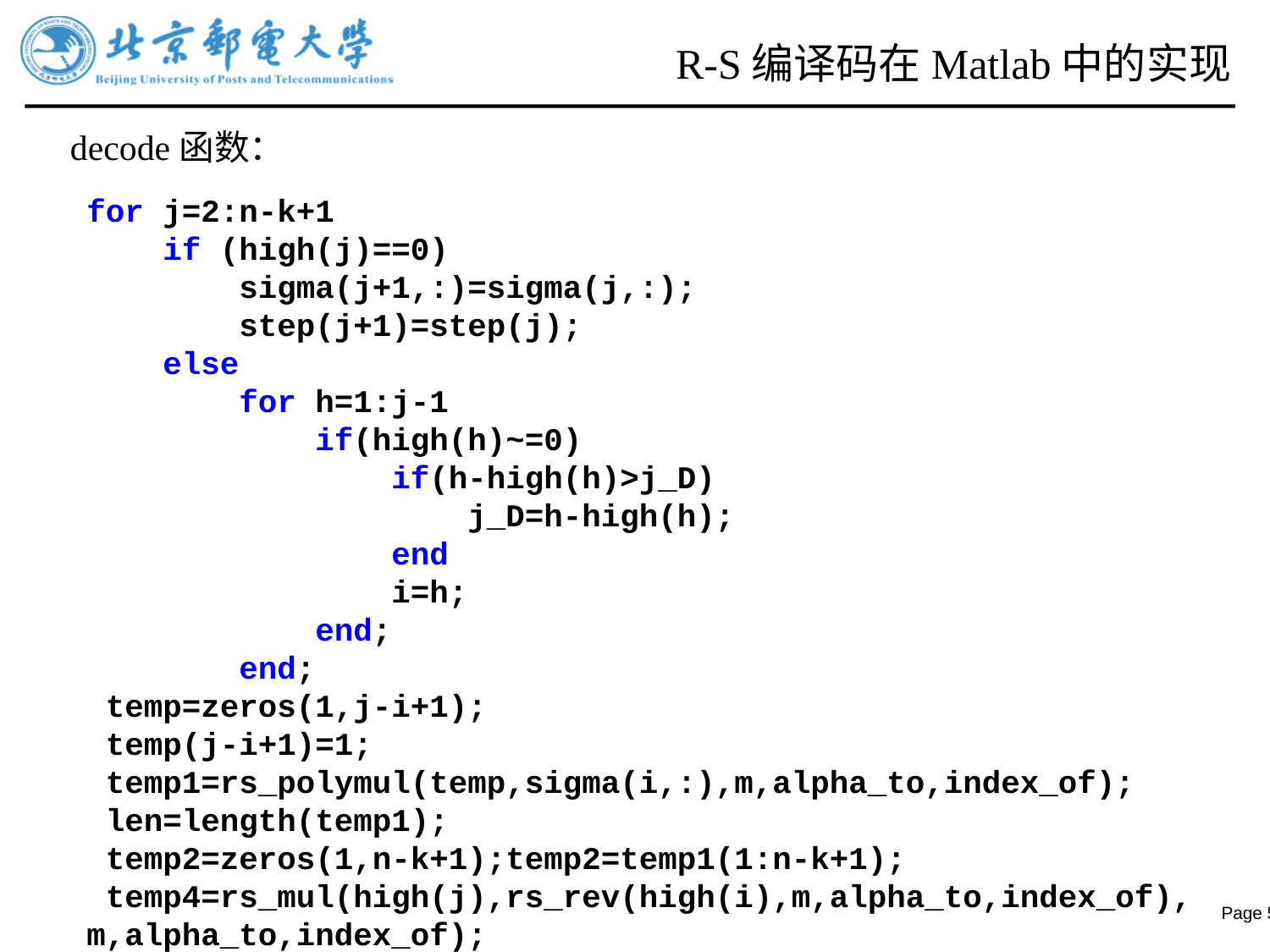

# R-S编译码在Matlab中的实现
decode函数：
for j=2:n-k+1
    if (high(j)==0)
        sigma(j+1,:)=sigma(j,:);
        step(j+1)=step(j);
    else
        for h=1:j-1
            if(high(h)~=0)
                if(h-high(h)>j_D)
                    j_D=h-high(h);
                end
                i=h;
            end;
        end;
 temp=zeros(1,j-i+1);
 temp(j-i+1)=1;
 temp1=rs_polymul(temp,sigma(i,:),m,alpha_to,index_of);
 len=length(temp1);
 temp2=zeros(1,n-k+1);temp2=temp1(1:n-k+1);
 temp4=rs_mul(high(j),rs_rev(high(i),m,alpha_to,index_of),
m,alpha_to,index_of);